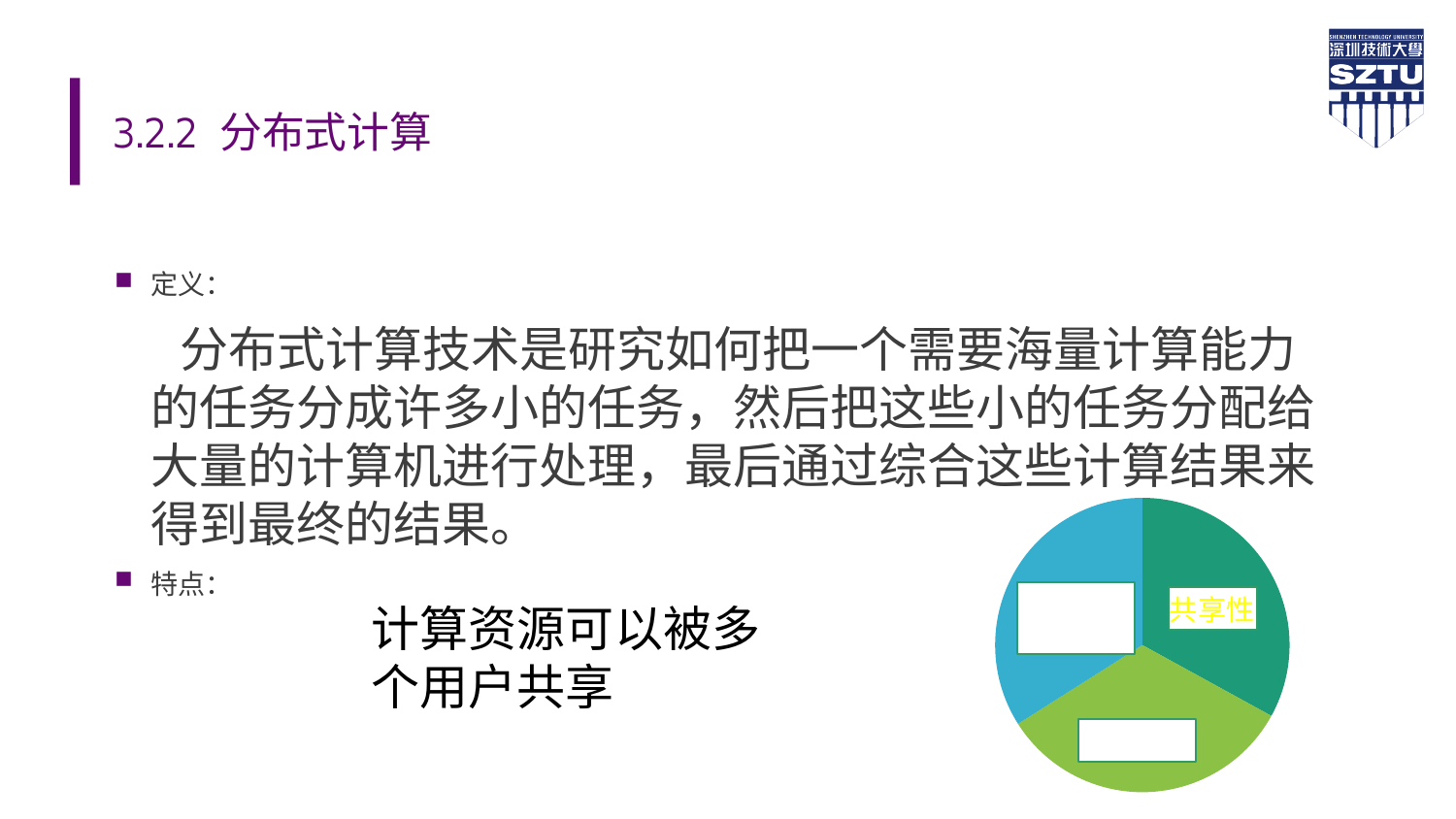

# 3.2.2 分布式计算
定义：
     分布式计算技术是研究如何把一个需要海量计算能力的任务分成许多小的任务，然后把这些小的任务分配给大量的计算机进行处理，最后通过综合这些计算结果来得到最终的结果。
特点：

### Chart

| Category | % |
|---|---|
| 1 | 0.330000000000001 |
| 2 | 0.330000000000001 |
| 3 | 0.34 |
|  | None |
计算资源可以被多个用户共享